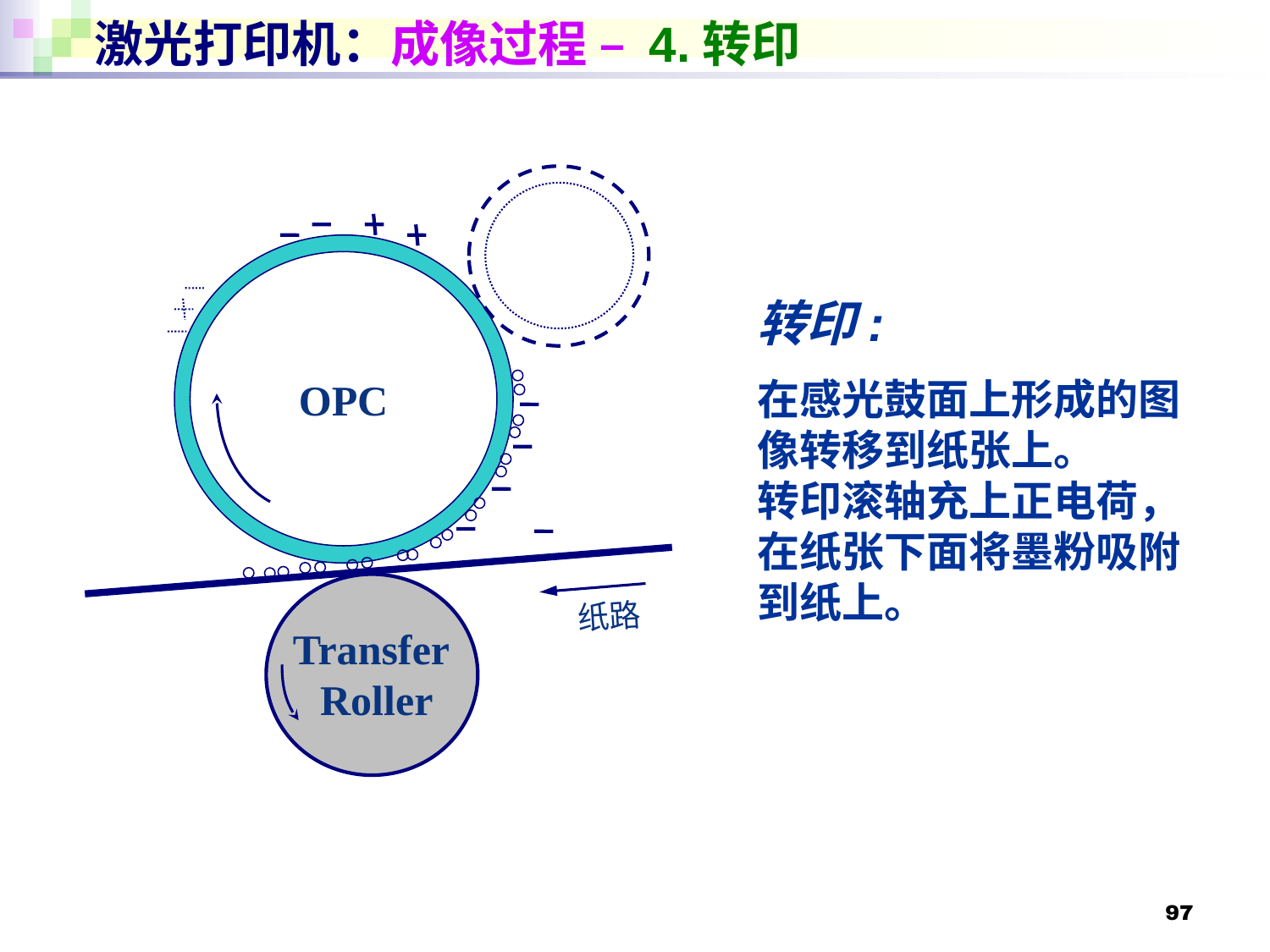

# 激光打印机：成像过程 – 4.转印

OPC

纸路
Transfer
 Roller

转印:
在感光鼓面上形成的图像转移到纸张上。
转印滚轴充上正电荷，在纸张下面将墨粉吸附到纸上。
97